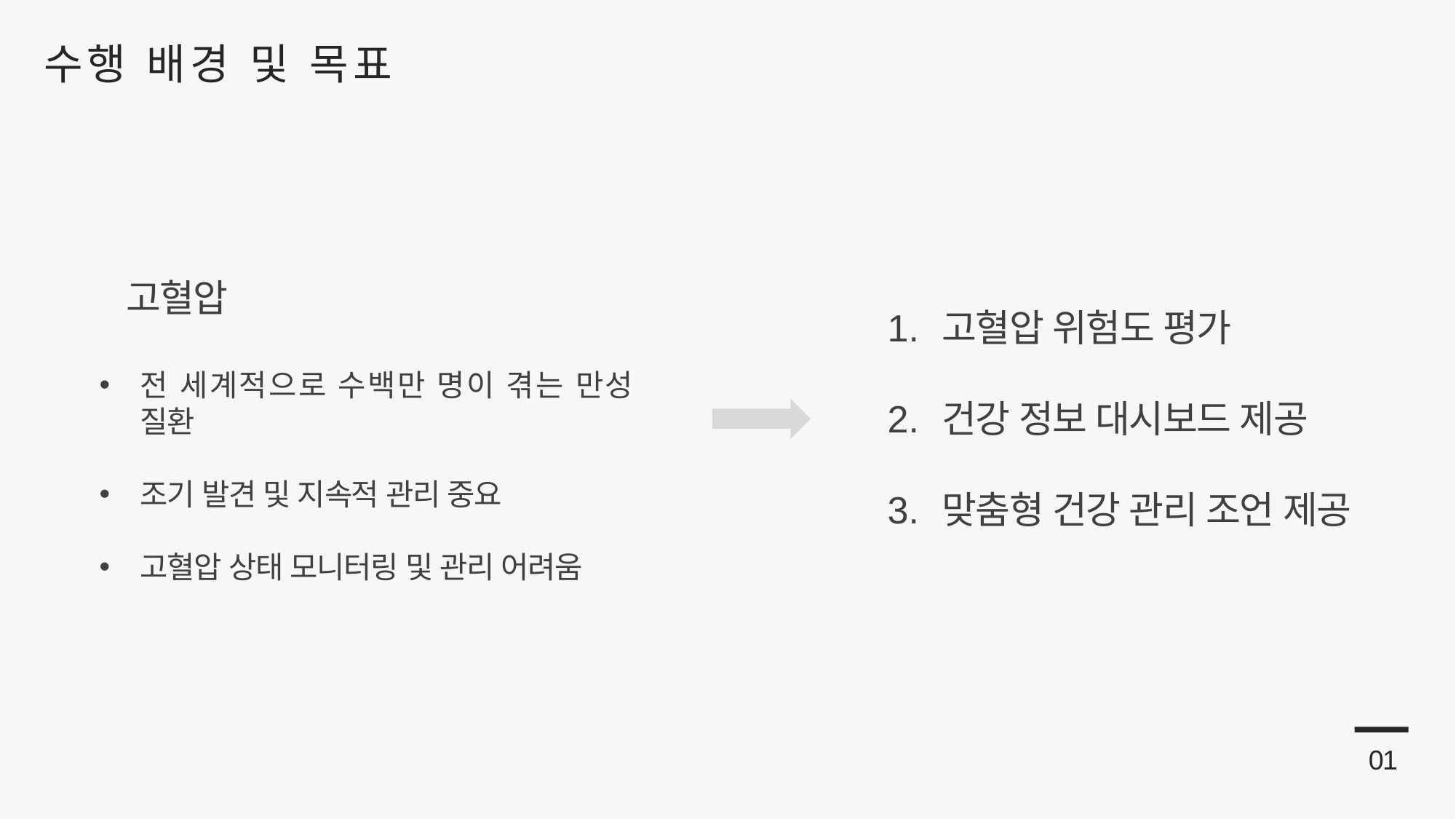

수행 배경 및 목표
고혈압
고혈압 위험도 평가

건강 정보 대시보드 제공

맞춤형 건강 관리 조언 제공
전 세계적으로 수백만 명이 겪는 만성 질환

조기 발견 및 지속적 관리 중요

고혈압 상태 모니터링 및 관리 어려움

01